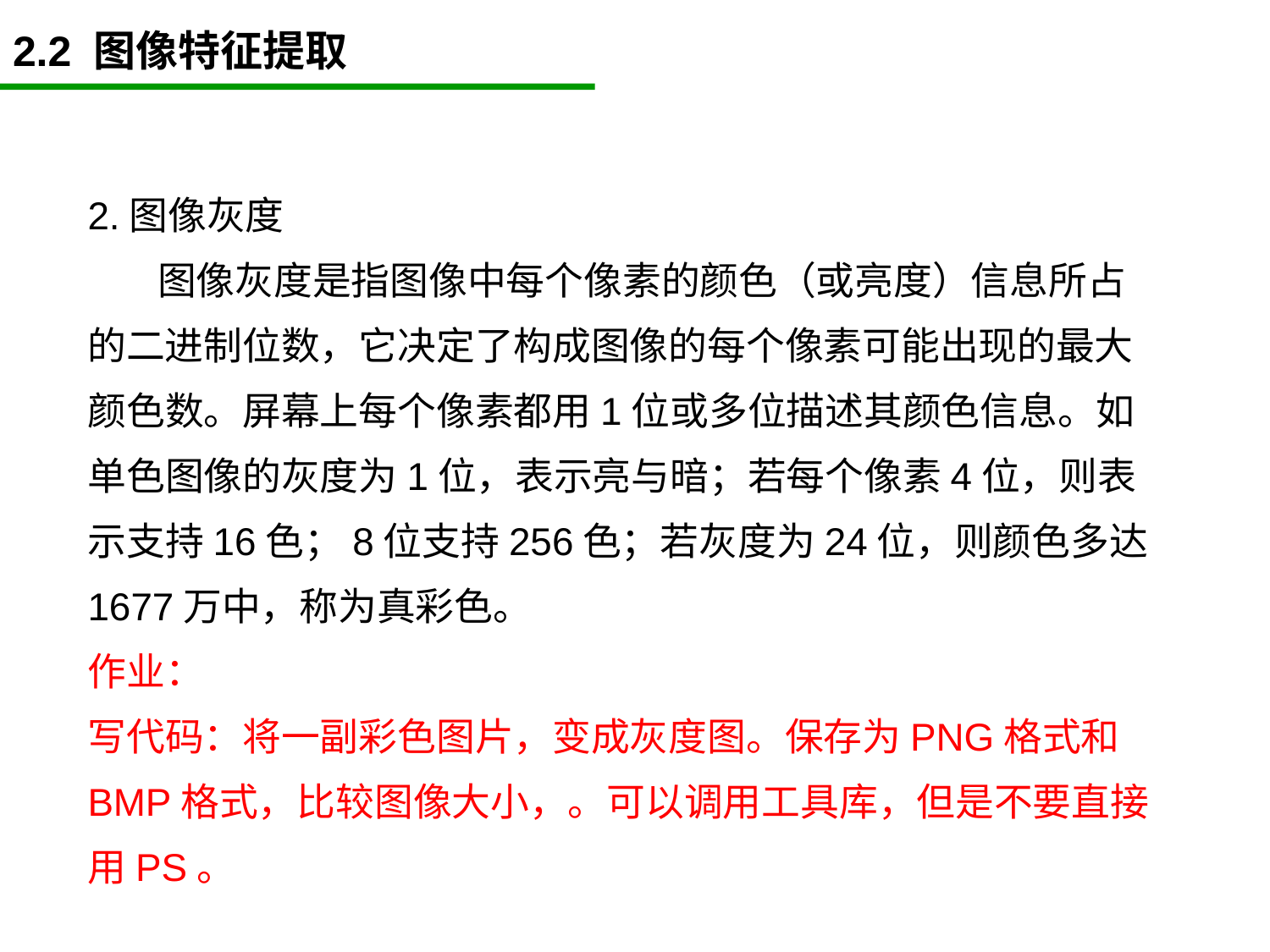

# 2.2 图像特征提取
2.图像灰度
       图像灰度是指图像中每个像素的颜色（或亮度）信息所占的二进制位数，它决定了构成图像的每个像素可能出现的最大颜色数。屏幕上每个像素都用1位或多位描述其颜色信息。如单色图像的灰度为1位，表示亮与暗；若每个像素4位，则表示支持16色；8位支持256色；若灰度为24位，则颜色多达1677万中，称为真彩色。
作业：
写代码：将一副彩色图片，变成灰度图。保存为PNG格式和BMP格式，比较图像大小，。可以调用工具库，但是不要直接用PS。